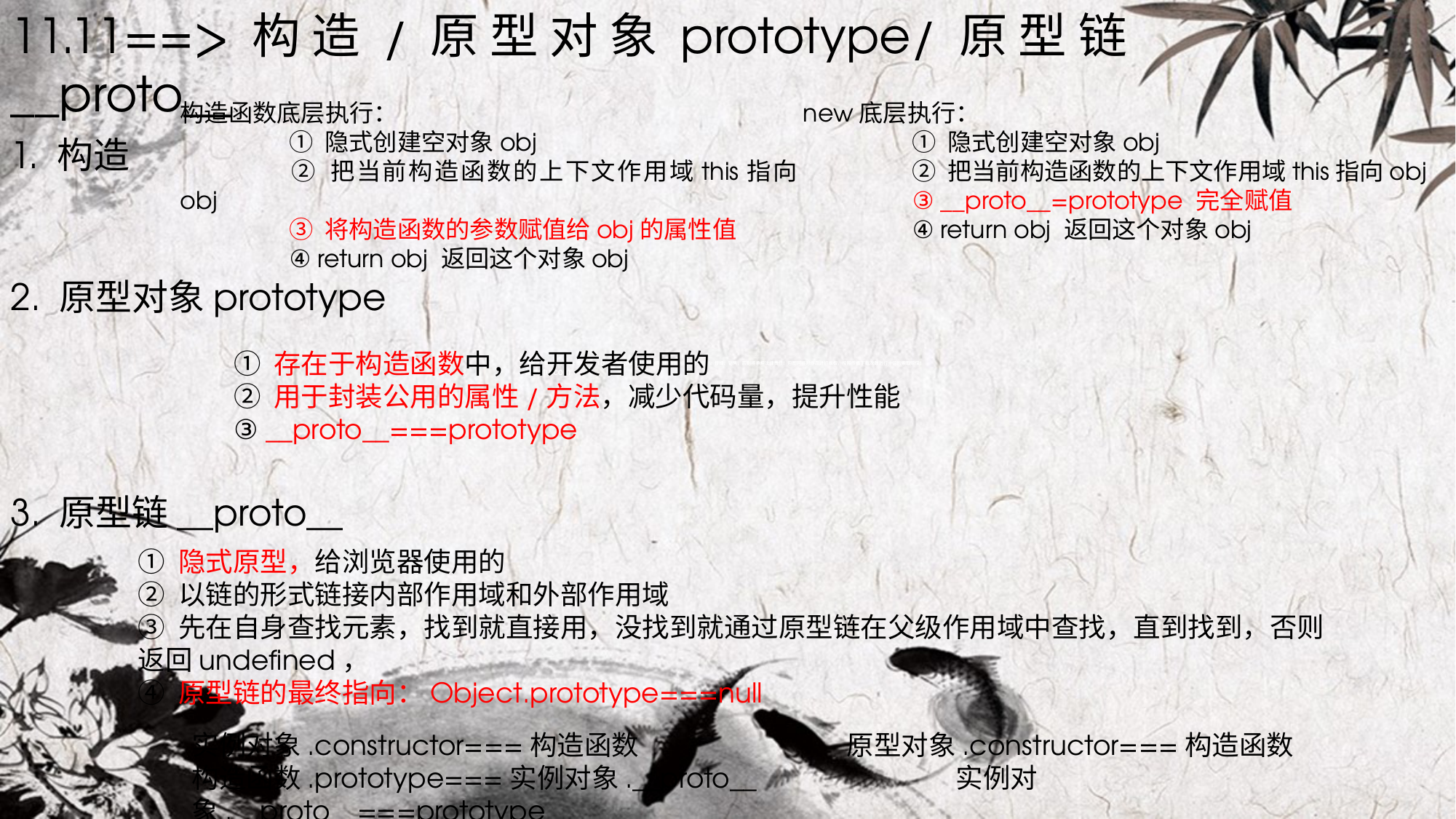

11.11==>构造/原型对象prototype/原型链__proto__
构造函数底层执行：
	① 隐式创建空对象obj
	② 把当前构造函数的上下文作用域this指向obj
	③ 将构造函数的参数赋值给obj的属性值
	④ return obj 返回这个对象obj
new底层执行：
	① 隐式创建空对象obj
	② 把当前构造函数的上下文作用域this指向obj
	③ __proto__=prototype 完全赋值
	④ return obj 返回这个对象obj
1. 构造
2. 原型对象prototype
① 存在于构造函数中，给开发者使用的
② 用于封装公用的属性/方法，减少代码量，提升性能
③ __proto__===prototype
3. 原型链__proto__
① 隐式原型，给浏览器使用的
② 以链的形式链接内部作用域和外部作用域
③ 先在自身查找元素，找到就直接用，没找到就通过原型链在父级作用域中查找，直到找到，否则返回undefined，
④ 原型链的最终指向：Object.prototype===null
实例对象.constructor===构造函数		原型对象.constructor===构造函数
构造函数.prototype===实例对象.__proto__		实例对象.__proto__===prototype